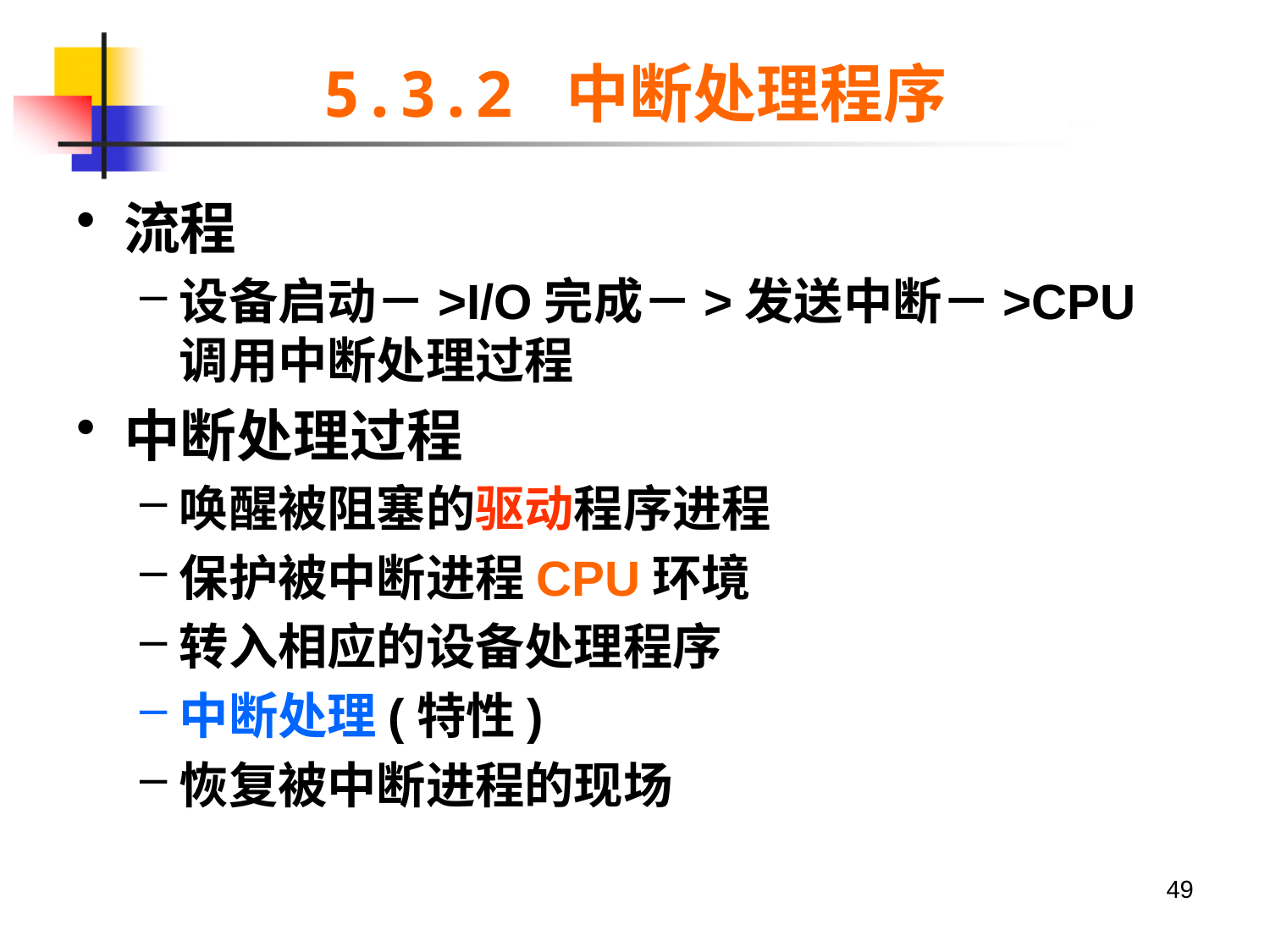

# 5.3.2 中断处理程序
流程
设备启动－>I/O完成－>发送中断－>CPU调用中断处理过程
中断处理过程
唤醒被阻塞的驱动程序进程
保护被中断进程CPU环境
转入相应的设备处理程序
中断处理(特性)
恢复被中断进程的现场

49